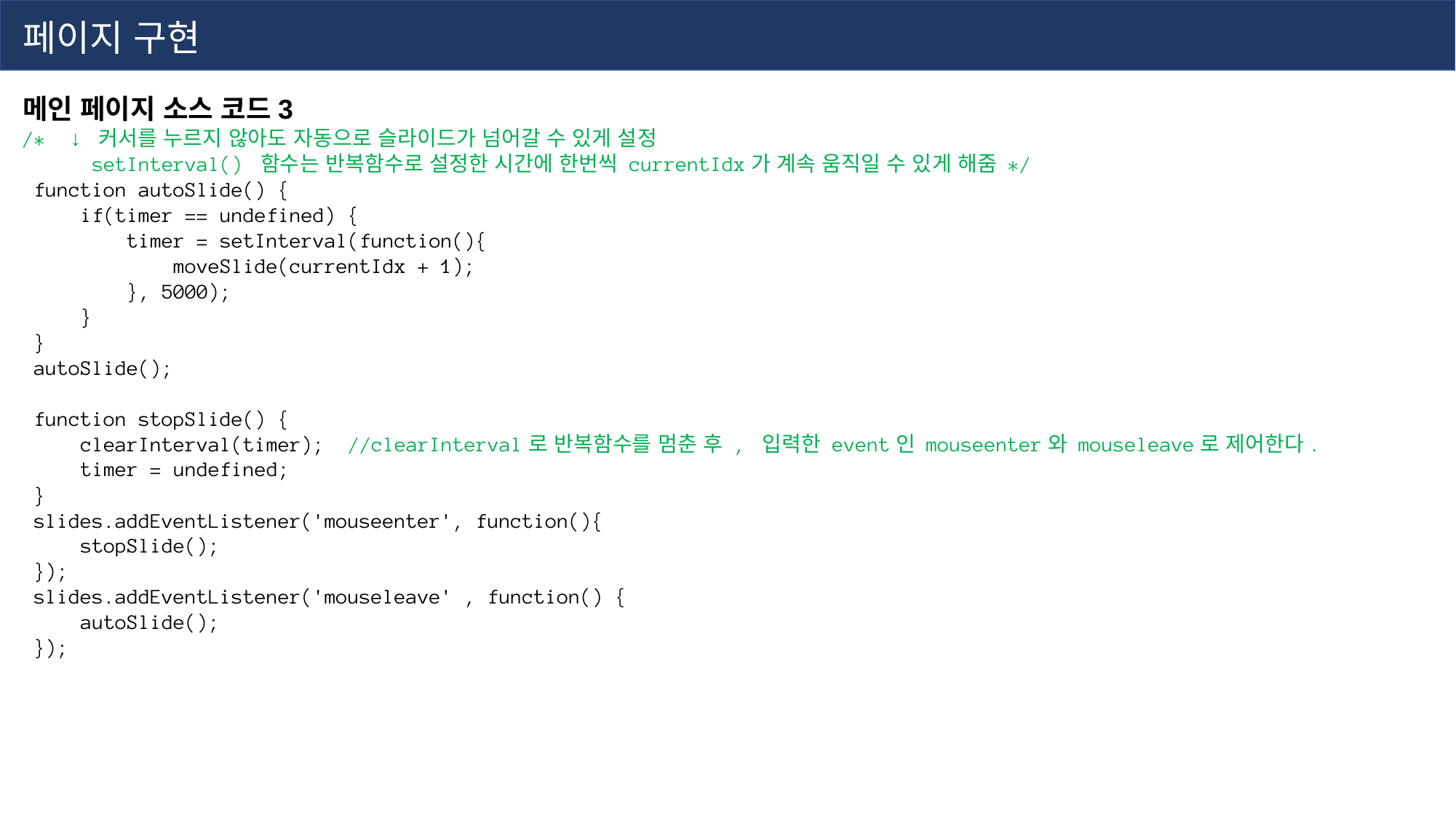

페이지 구현
메인 페이지 소스 코드3
/*  ↓ 커서를 누르지 않아도 자동으로 슬라이드가 넘어갈 수 있게 설정
      setInterval() 함수는 반복함수로 설정한 시간에 한번씩 currentIdx가 계속 움직일 수 있게 해줌 */
 function autoSlide() {
     if(timer == undefined) {
         timer = setInterval(function(){
             moveSlide(currentIdx + 1);
         }, 5000);
     }
 }
 autoSlide();
 function stopSlide() {
     clearInterval(timer);  //clearInterval로 반복함수를 멈춘 후 , 입력한 event인 mouseenter와 mouseleave로 제어한다.
     timer = undefined;
 }
 slides.addEventListener('mouseenter', function(){
     stopSlide();
 });
 slides.addEventListener('mouseleave' , function() {
     autoSlide();
 });